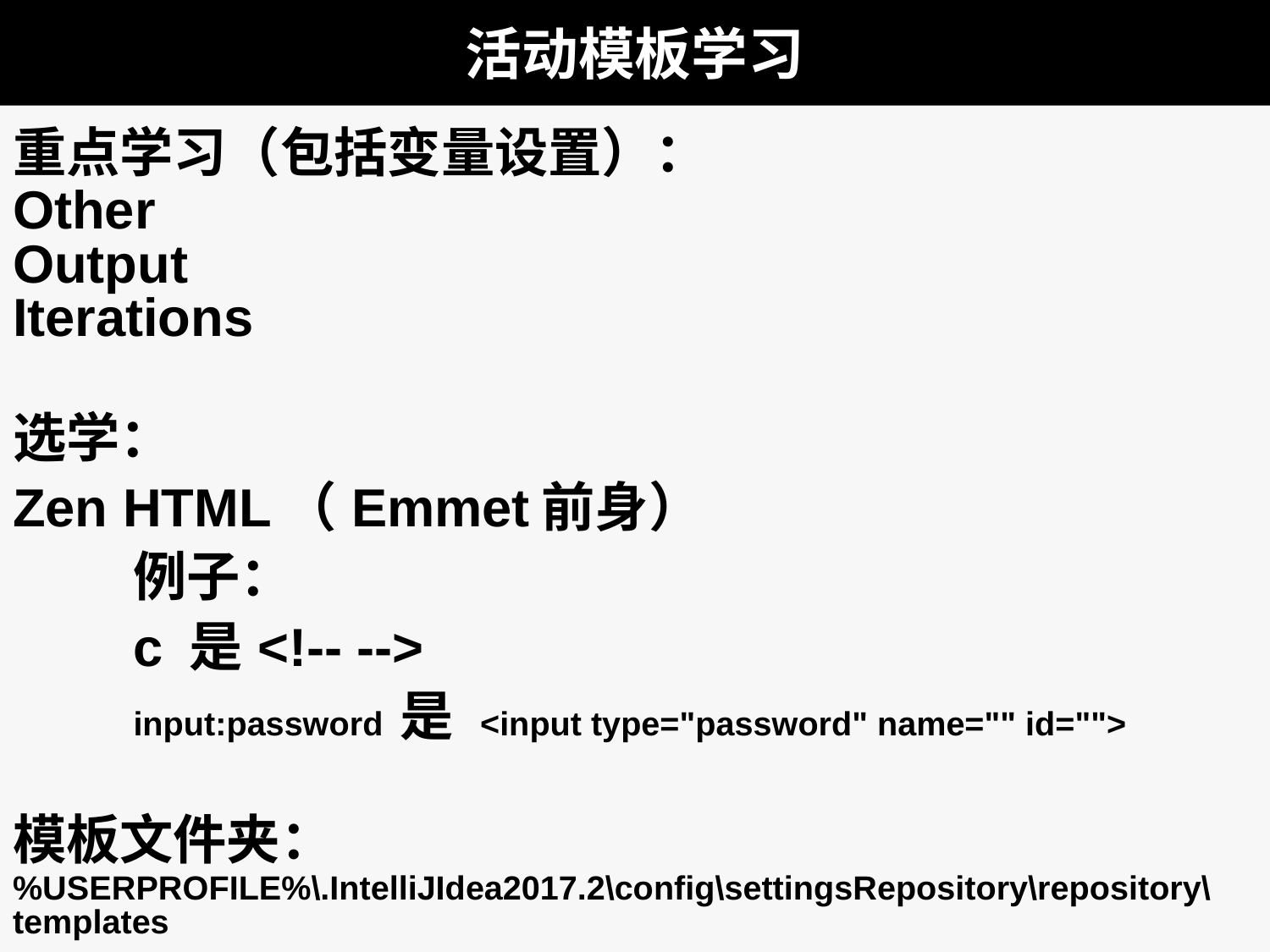

# 活动模板学习
重点学习（包括变量设置）：
Other
Output
Iterations

选学：
Zen HTML（Emmet前身）
	例子：
	c 是<!-- -->
	input:password 是 <input type="password" name="" id="">

模板文件夹：
%USERPROFILE%\.IntelliJIdea2017.2\config\settingsRepository\repository\templates